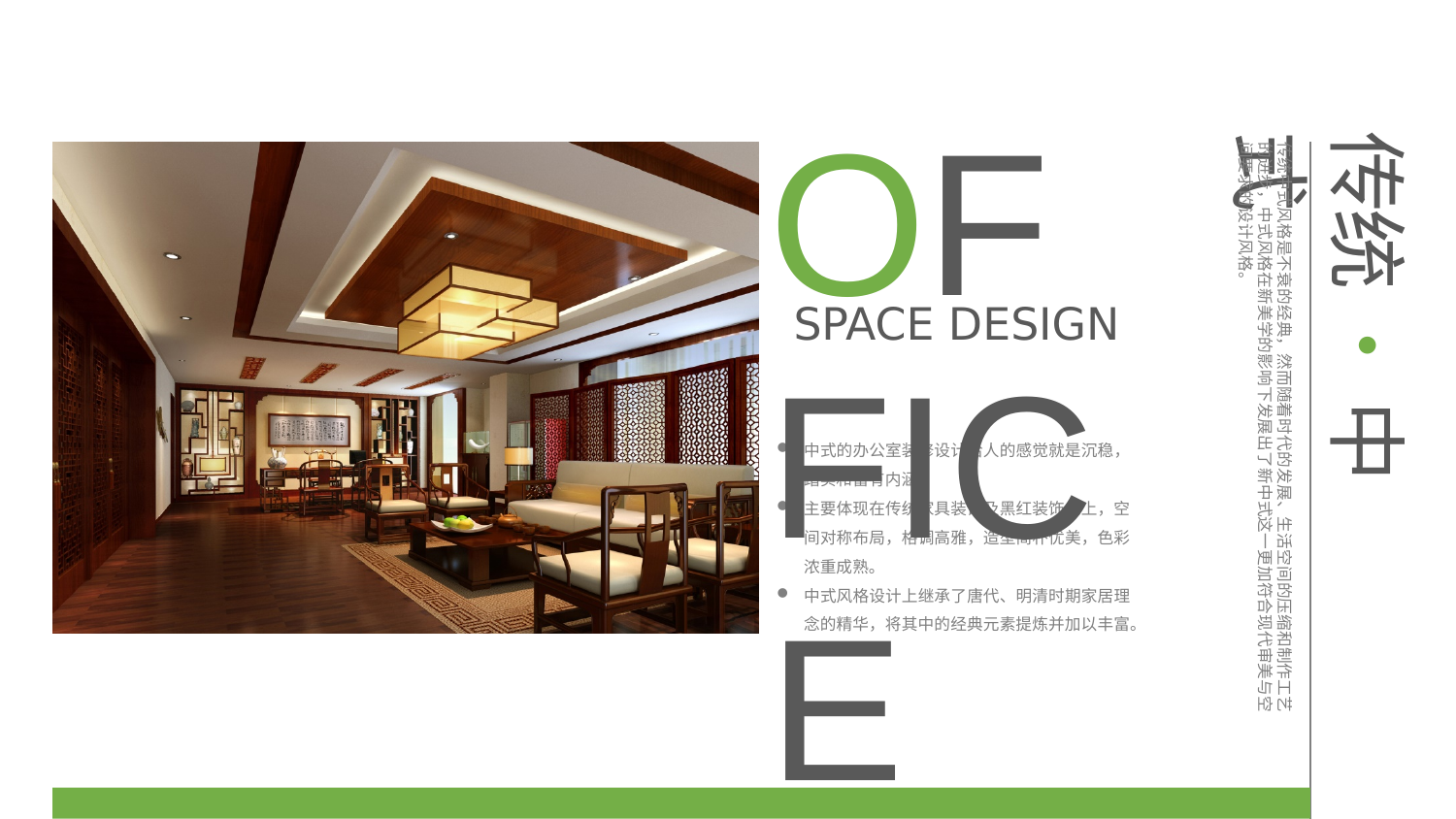

OFFICE
SPACE DESIGN
传统 • 中式
传统中式风格是不衰的经典，然而随着时代的发展、生活空间的压缩和制作工艺的进步，中式风格在新美学的影响下发展出了新中式这一更加符合现代审美与空间要求的设计风格。

中式的办公室装修设计给人的感觉就是沉稳，踏实和富有内涵。
主要体现在传统家具装饰及黑红装饰色上，空间对称布局，格调高雅，造型简朴优美，色彩浓重成熟。
中式风格设计上继承了唐代、明清时期家居理念的精华，将其中的经典元素提炼并加以丰富。